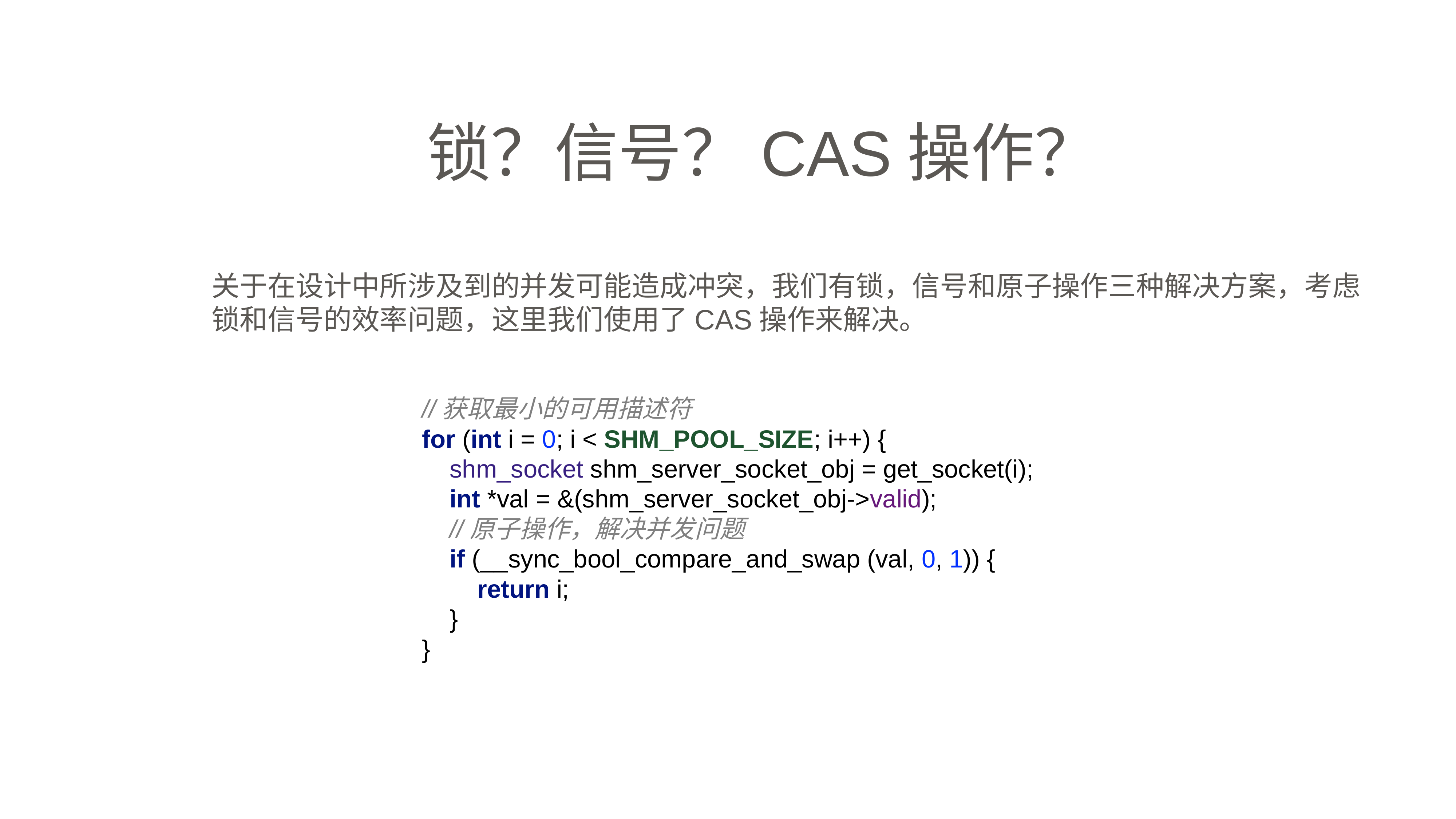

锁？信号？CAS操作？
关于在设计中所涉及到的并发可能造成冲突，我们有锁，信号和原子操作三种解决方案，考虑
锁和信号的效率问题，这里我们使用了CAS操作来解决。
//获取最小的可用描述符
for (int i = 0; i < SHM_POOL_SIZE; i++) {
    shm_socket shm_server_socket_obj = get_socket(i);
    int *val = &(shm_server_socket_obj->valid);
    //原子操作，解决并发问题
    if (__sync_bool_compare_and_swap (val, 0, 1)) {
        return i;
    }
}